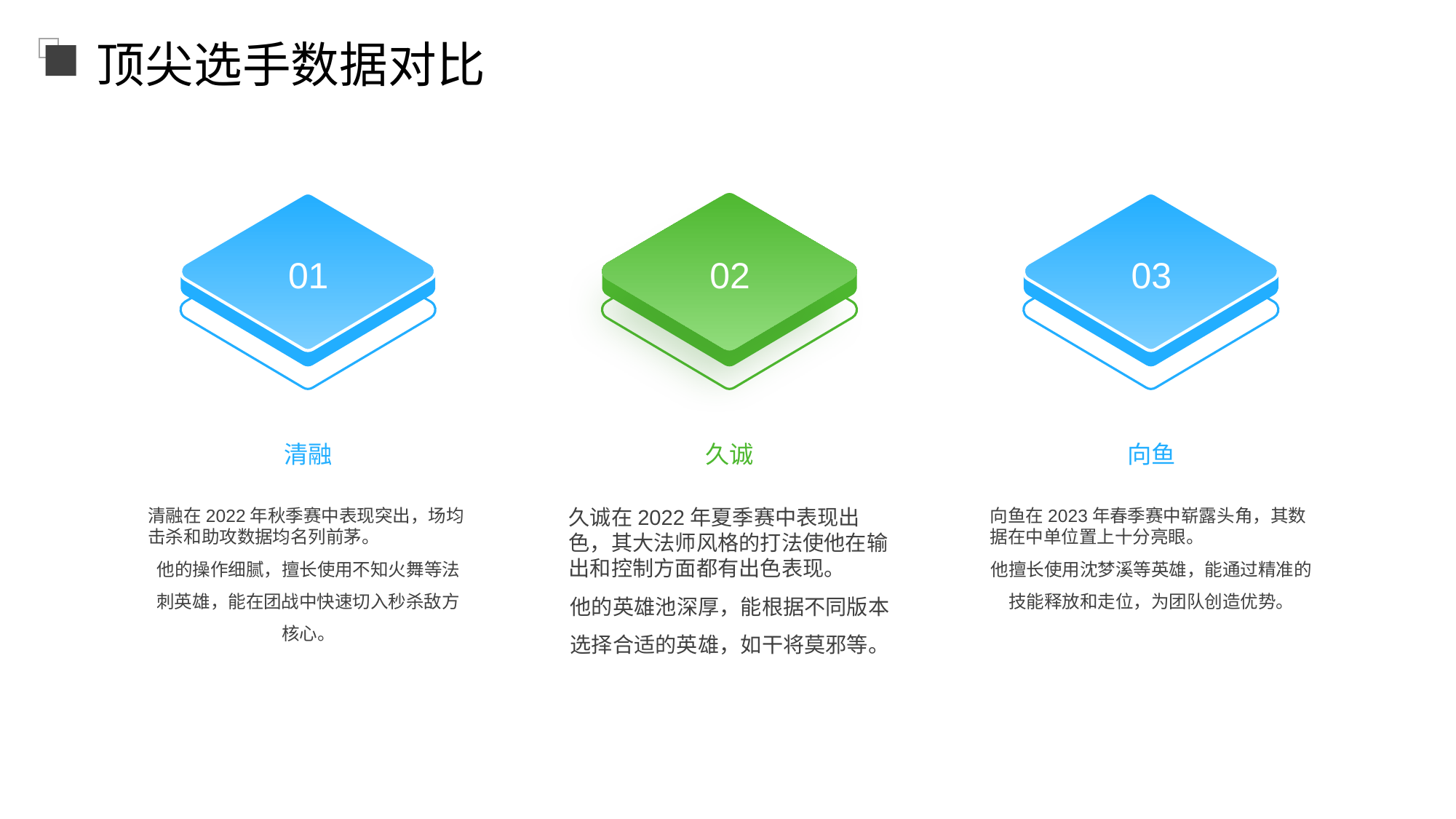

顶尖选手数据对比

01
02
03
清融
久诚
向鱼
清融在2022年秋季赛中表现突出，场均击杀和助攻数据均名列前茅。
他的操作细腻，擅长使用不知火舞等法刺英雄，能在团战中快速切入秒杀敌方核心。
久诚在2022年夏季赛中表现出色，其大法师风格的打法使他在输出和控制方面都有出色表现。
他的英雄池深厚，能根据不同版本选择合适的英雄，如干将莫邪等。
向鱼在2023年春季赛中崭露头角，其数据在中单位置上十分亮眼。
他擅长使用沈梦溪等英雄，能通过精准的技能释放和走位，为团队创造优势。